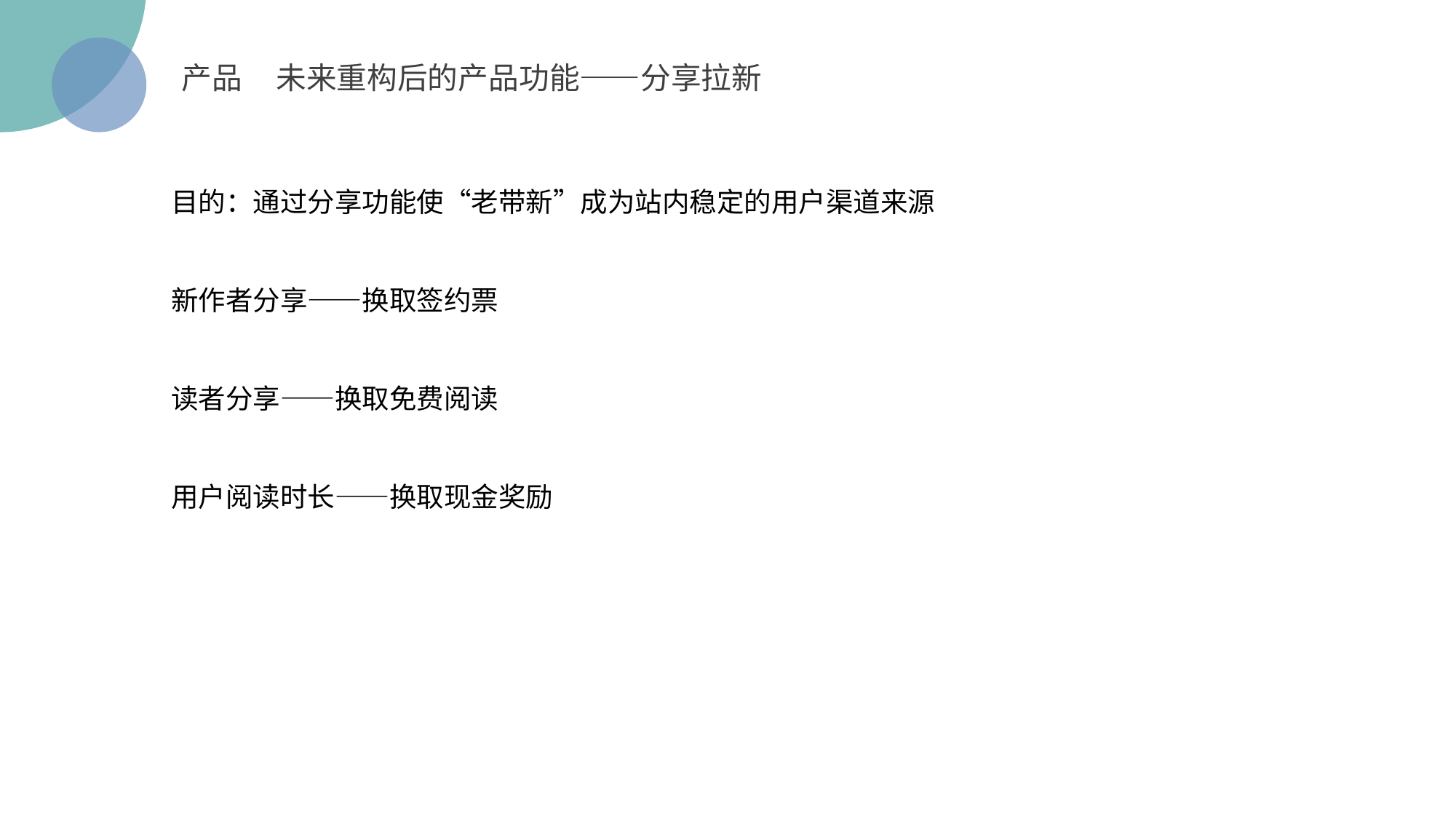

产品     未来重构后的产品功能——分享拉新
目的：通过分享功能使“老带新”成为站内稳定的用户渠道来源

新作者分享——换取签约票

读者分享——换取免费阅读

用户阅读时长——换取现金奖励